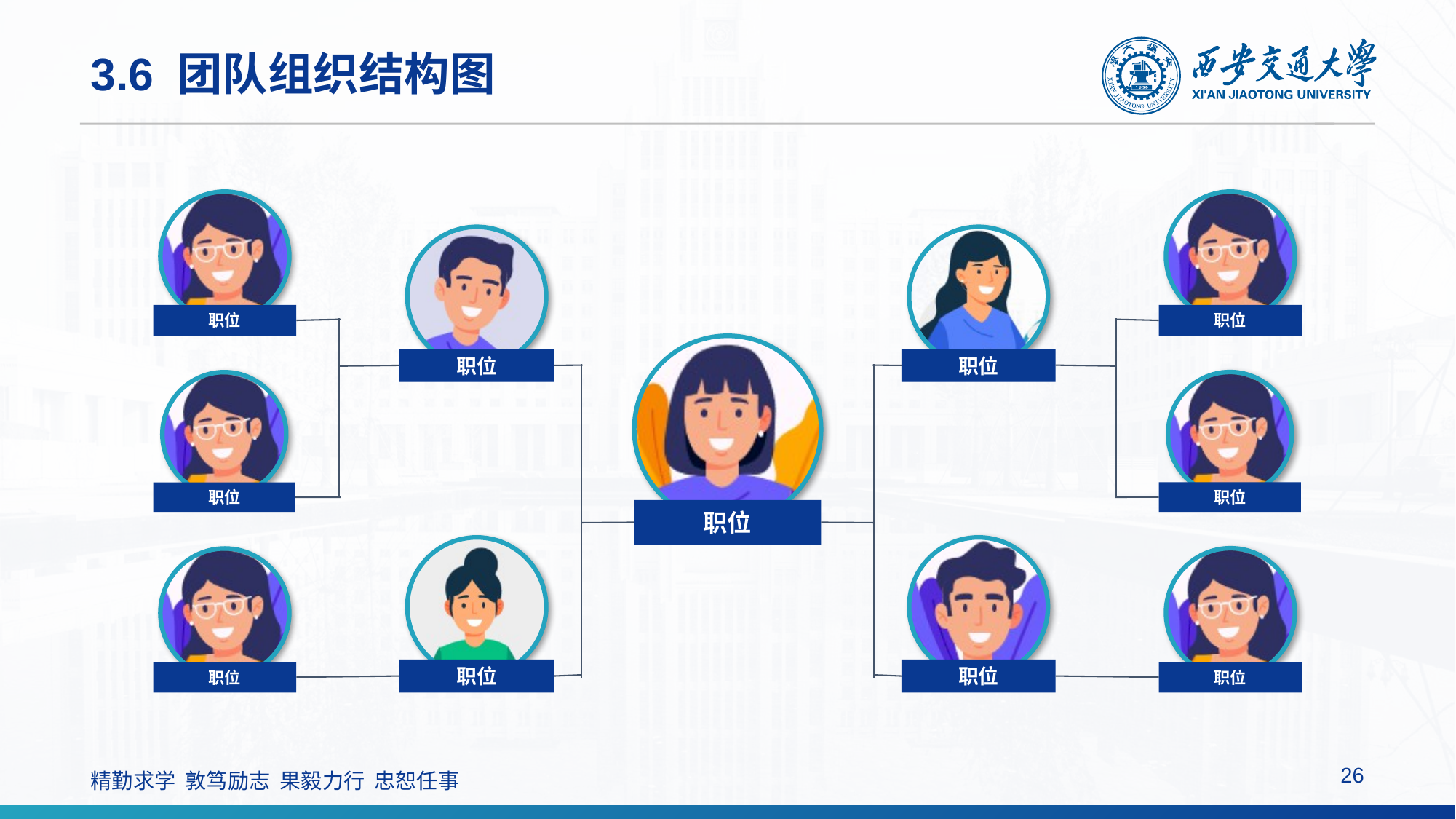

# 3.6 团队组织结构图

职位
职位

职位
职位

职位
职位
职位

职位
职位
职位
职位
26